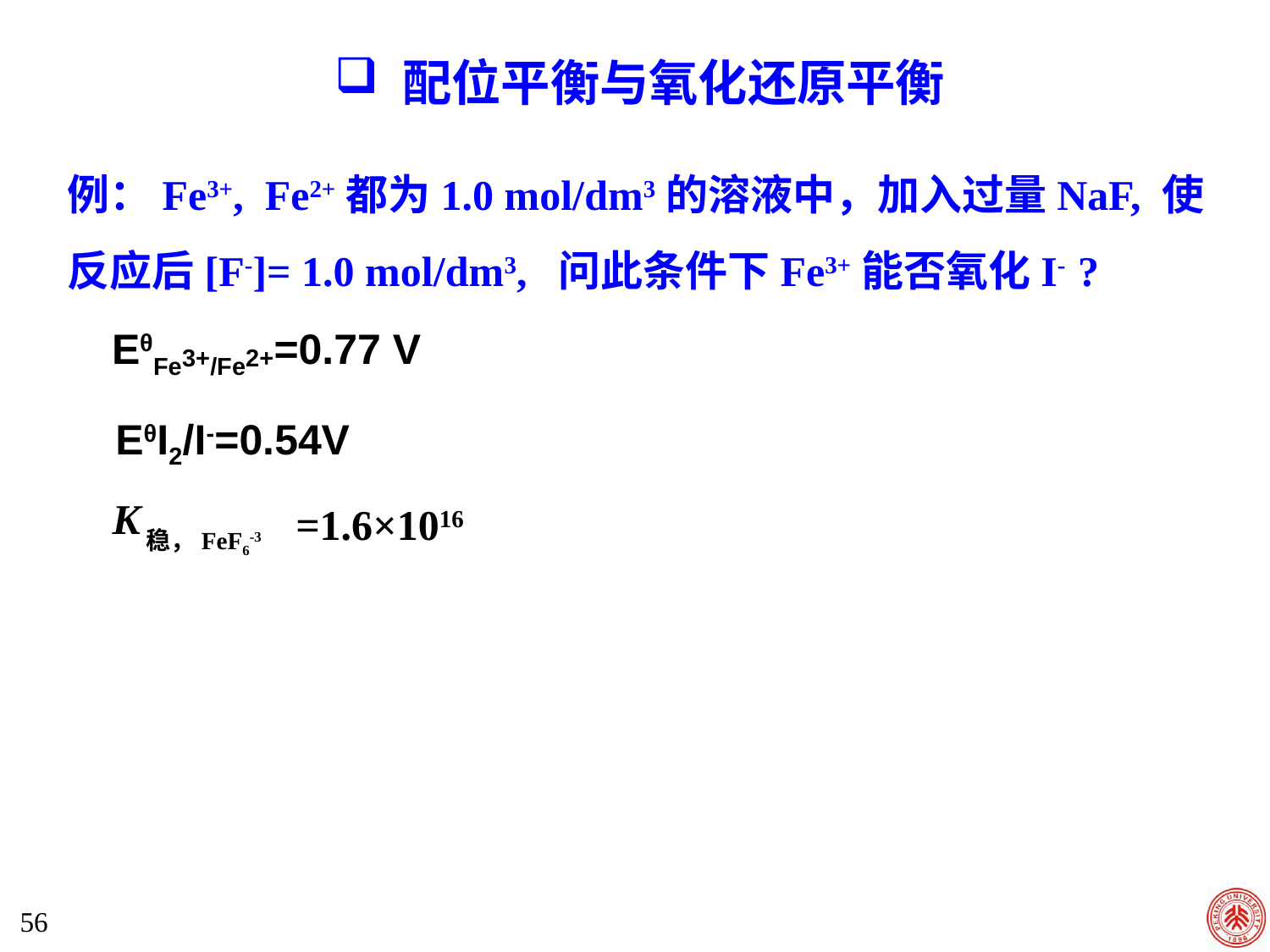

配位平衡与氧化还原平衡
例：Fe3+,  Fe2+都为1.0 mol/dm3的溶液中，加入过量NaF, 使反应后[F-]= 1.0 mol/dm3,  问此条件下Fe3+能否氧化I-  ?
EθFe3+/Fe2+=0.77 V
EθI2/I-=0.54V
K
=1.6×1016
稳，FeF6-3